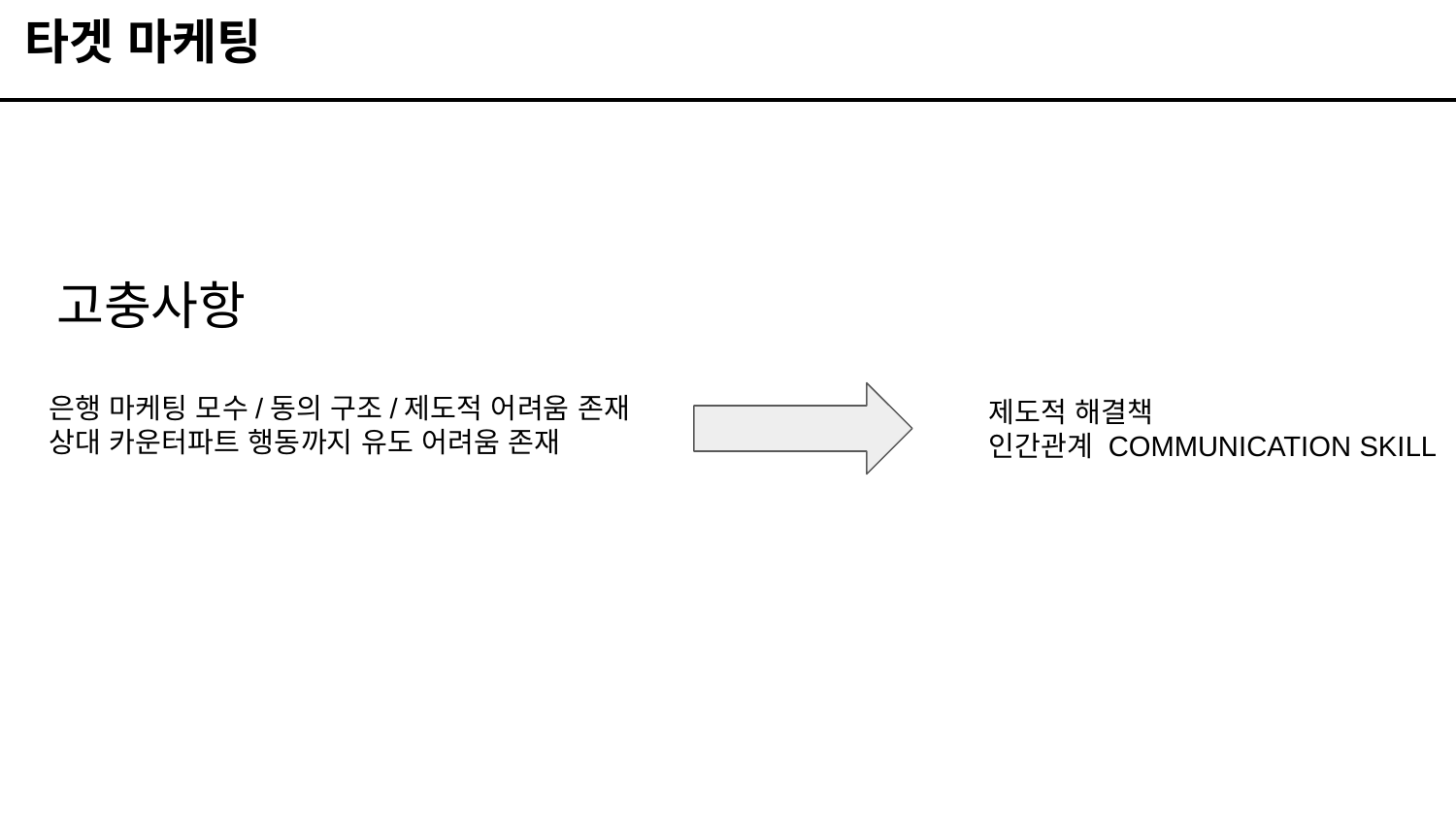

타겟 마케팅
# 고충사항
은행 마케팅 모수/동의 구조/제도적 어려움 존재
상대 카운터파트 행동까지 유도 어려움 존재
제도적 해결책
인간관계 COMMUNICATION SKILL